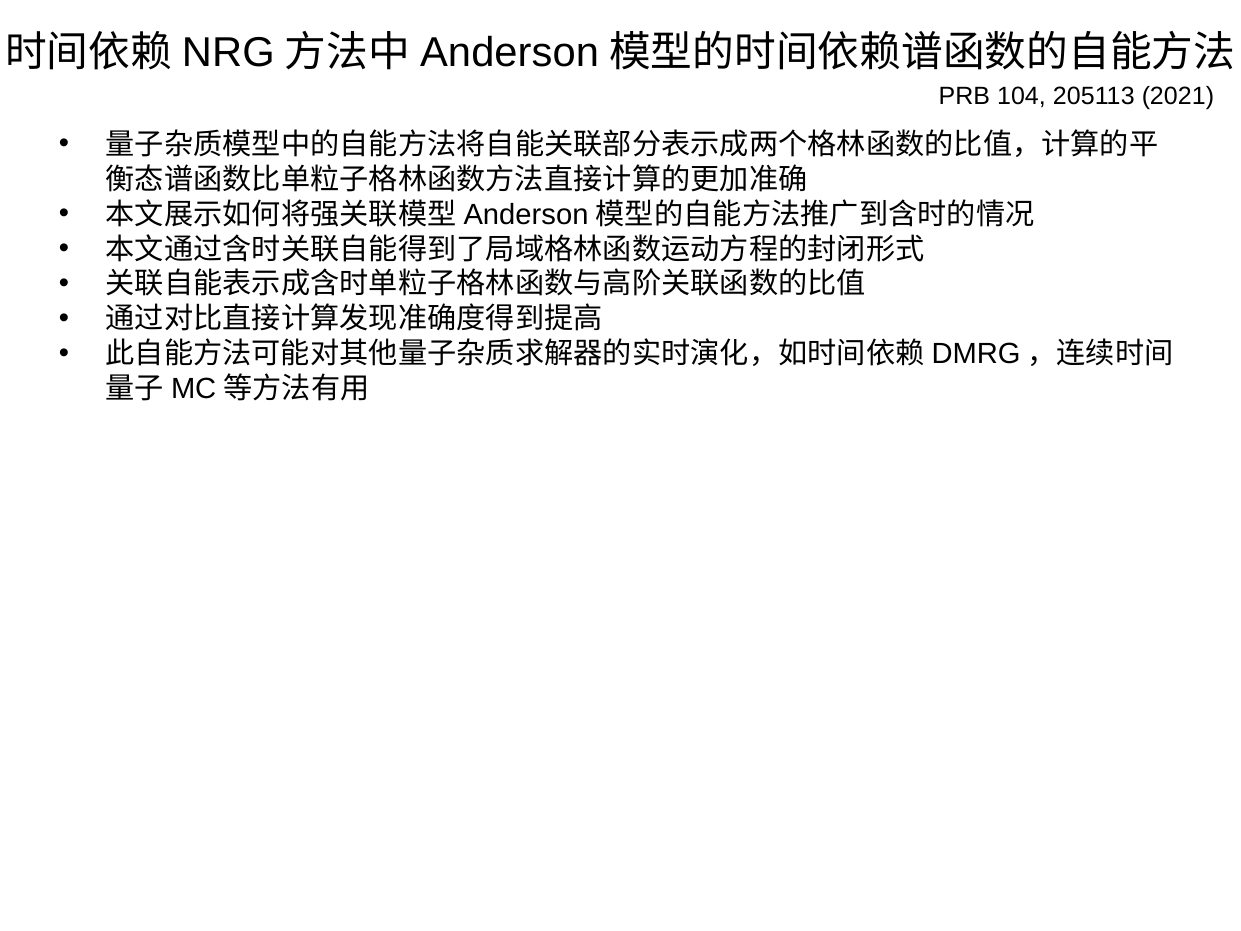

时间依赖NRG方法中Anderson模型的时间依赖谱函数的自能方法
PRB 104, 205113 (2021)
量子杂质模型中的自能方法将自能关联部分表示成两个格林函数的比值，计算的平衡态谱函数比单粒子格林函数方法直接计算的更加准确
本文展示如何将强关联模型Anderson模型的自能方法推广到含时的情况
本文通过含时关联自能得到了局域格林函数运动方程的封闭形式
关联自能表示成含时单粒子格林函数与高阶关联函数的比值
通过对比直接计算发现准确度得到提高
此自能方法可能对其他量子杂质求解器的实时演化，如时间依赖DMRG，连续时间量子MC等方法有用